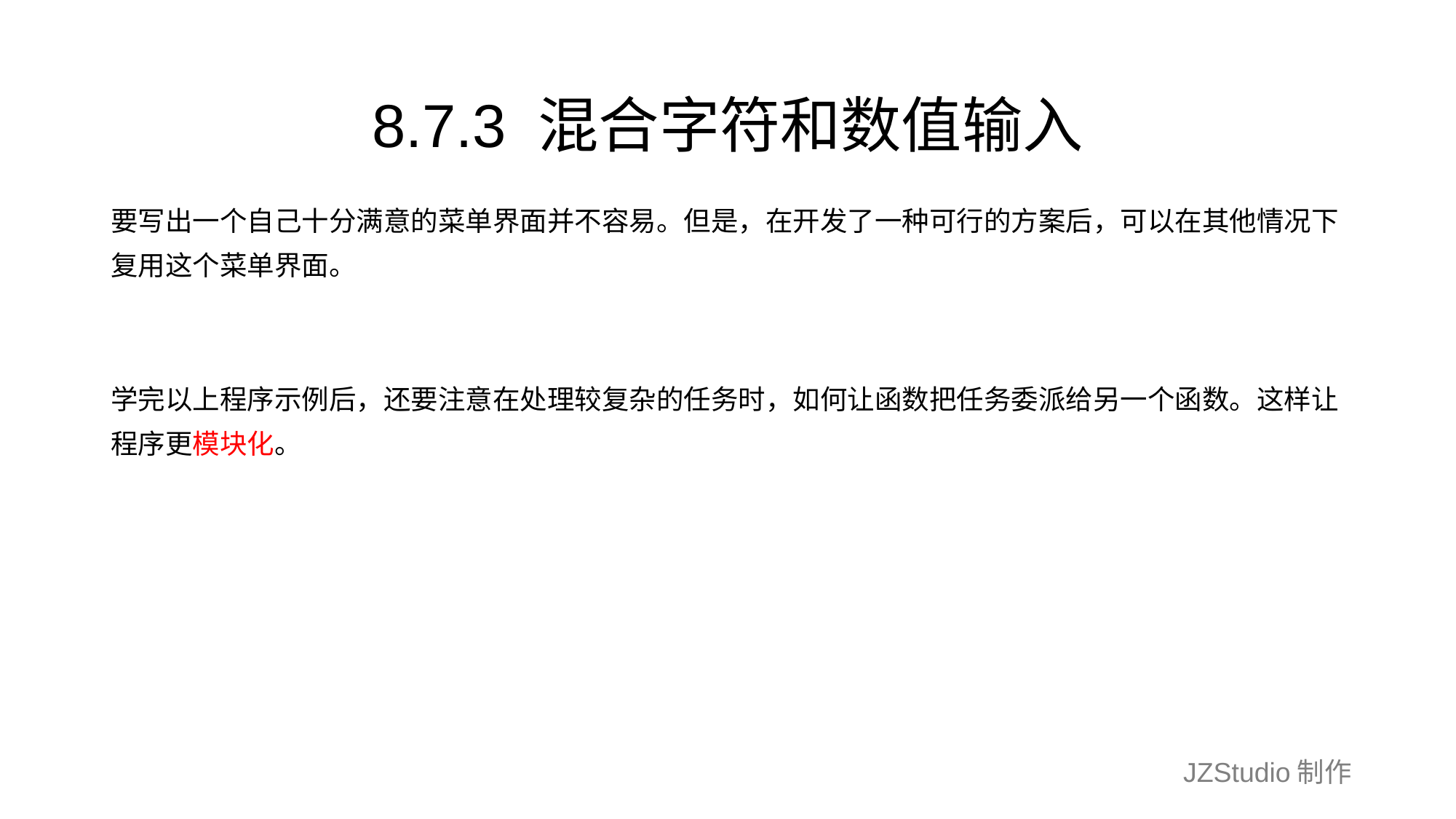

# 8.7.3 混合字符和数值输入
要写出一个自己十分满意的菜单界面并不容易。但是，在开发了一种可行的方案后，可以在其他情况下
复用这个菜单界面。

学完以上程序示例后，还要注意在处理较复杂的任务时，如何让函数把任务委派给另一个函数。这样让
程序更模块化。